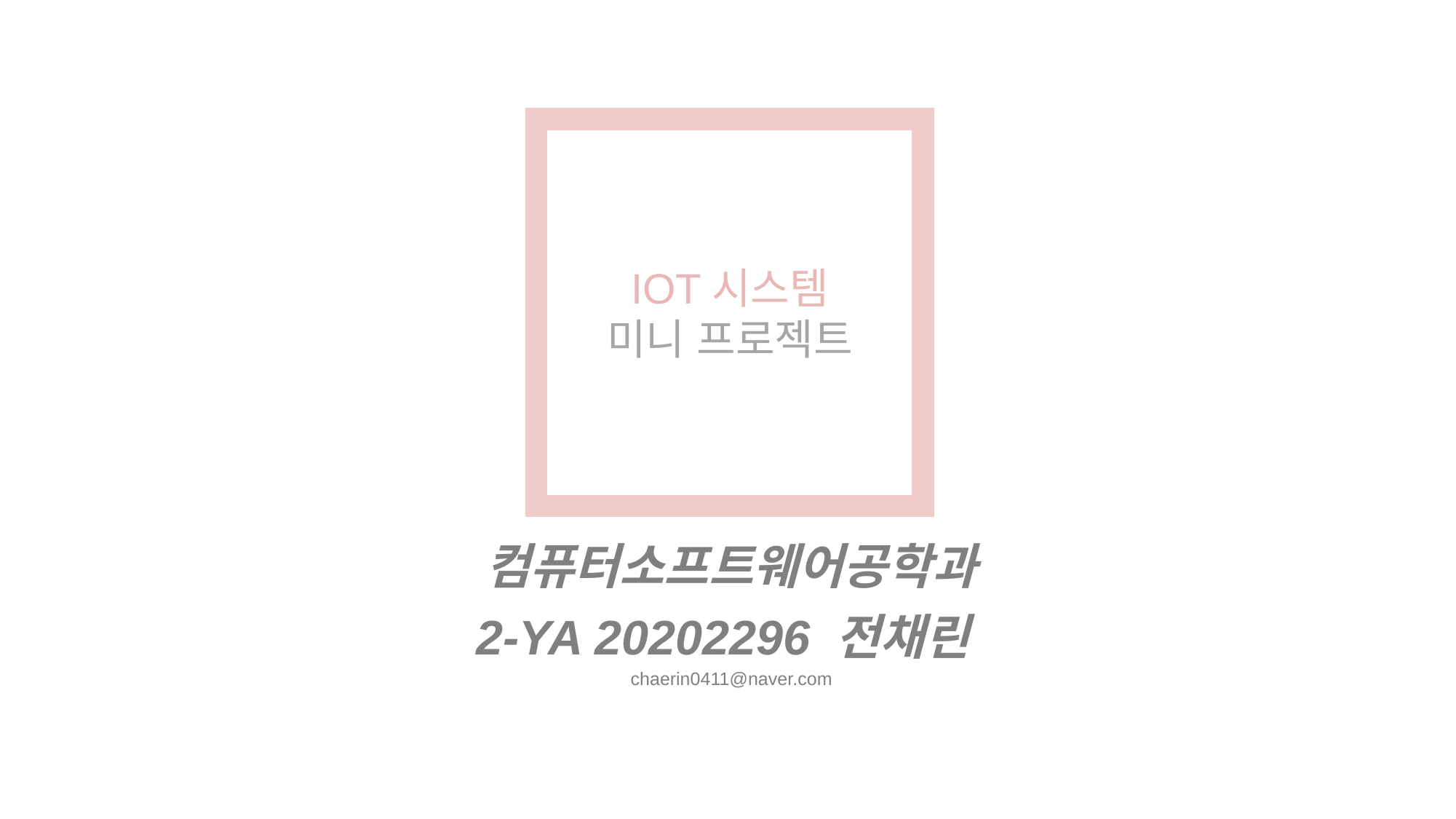

IOT시스템
미니 프로젝트
컴퓨터소프트웨어공학과
2-YA 20202296 전채린
chaerin0411@naver.com